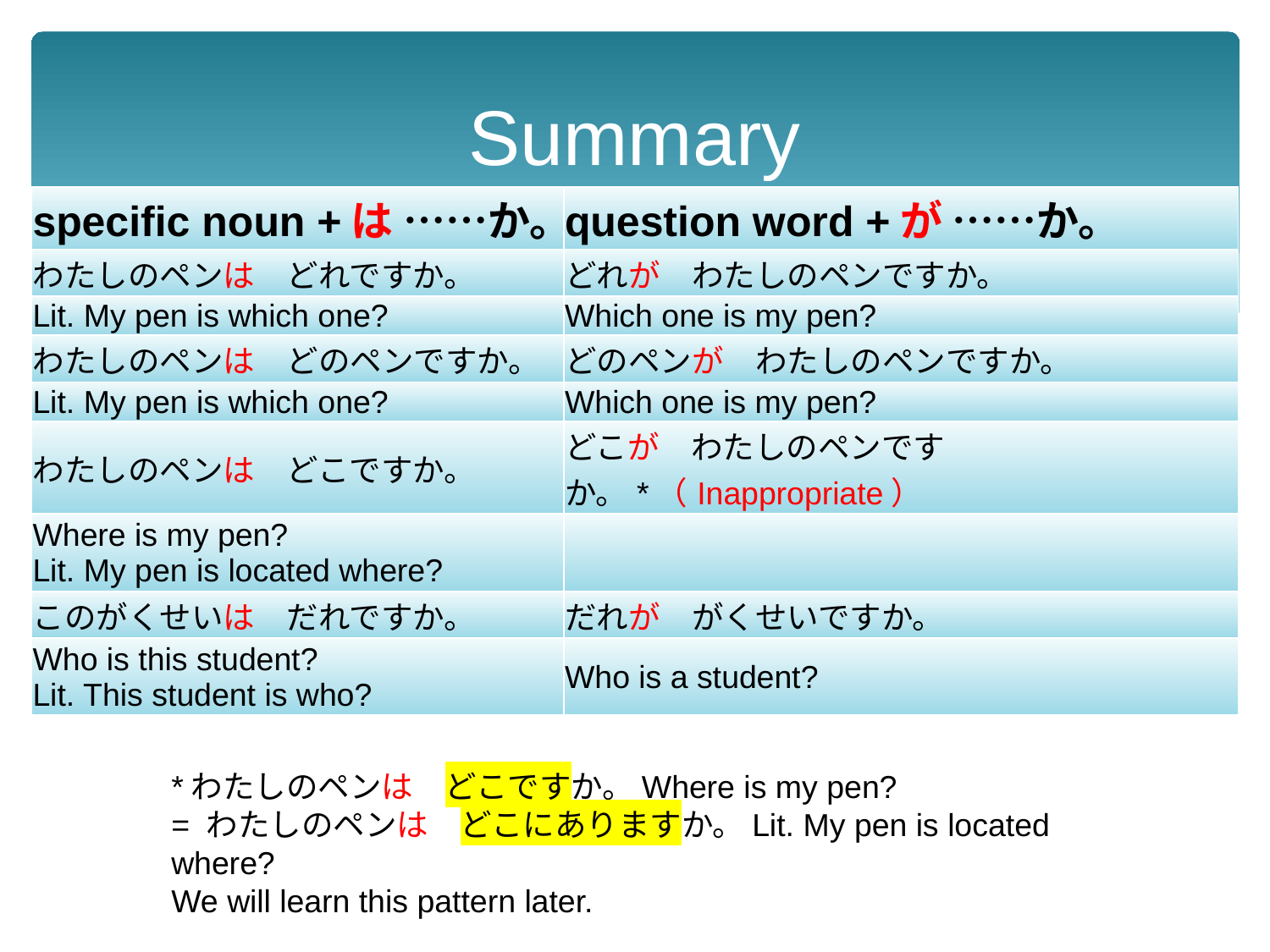

# Summary
| specific noun +は ……か。 | question word +が ……か。 |
| --- | --- |
| わたしのペンは　どれですか。 | どれが　わたしのペンですか。 |
| Lit. My pen is which one? | Which one is my pen? |
| わたしのペンは　どのペンですか。 | どのペンが　わたしのペンですか。 |
| Lit. My pen is which one? | Which one is my pen? |
| わたしのペンは　どこですか。 | どこが　わたしのペンですか。\*（Inappropriate） |
| Where is my pen? Lit. My pen is located where? |  |
| このがくせいは　だれですか。 | だれが　がくせいですか。 |
| Who is this student? Lit. This student is who? | Who is a student? |
*わたしのペンは　どこですか。Where is my pen?
= わたしのペンは　どこにありますか。Lit. My pen is located where?
We will learn this pattern later.